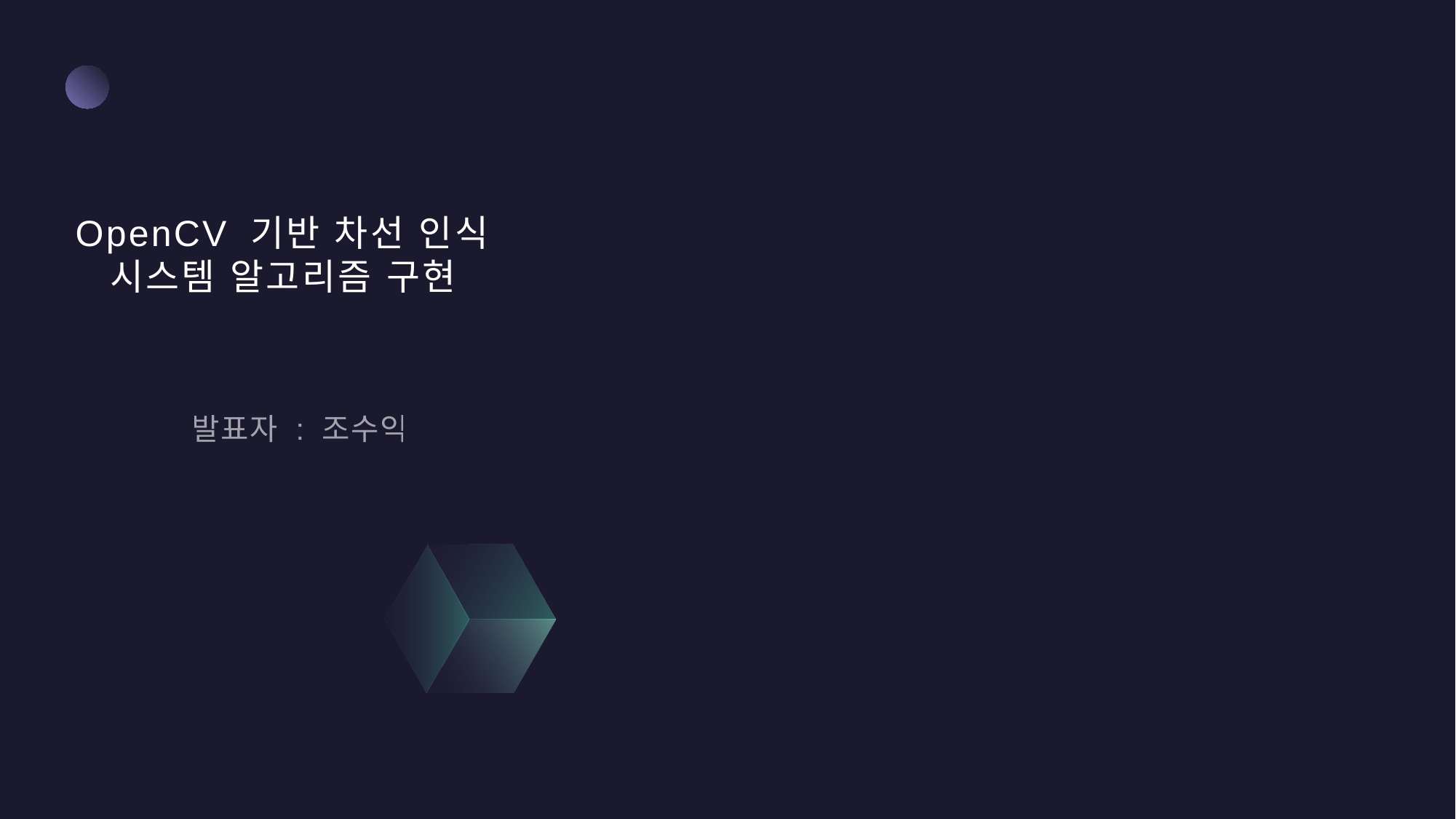

# OpenCV 기반 차선 인식 시스템 알고리즘 구현
발표자 : 조수익